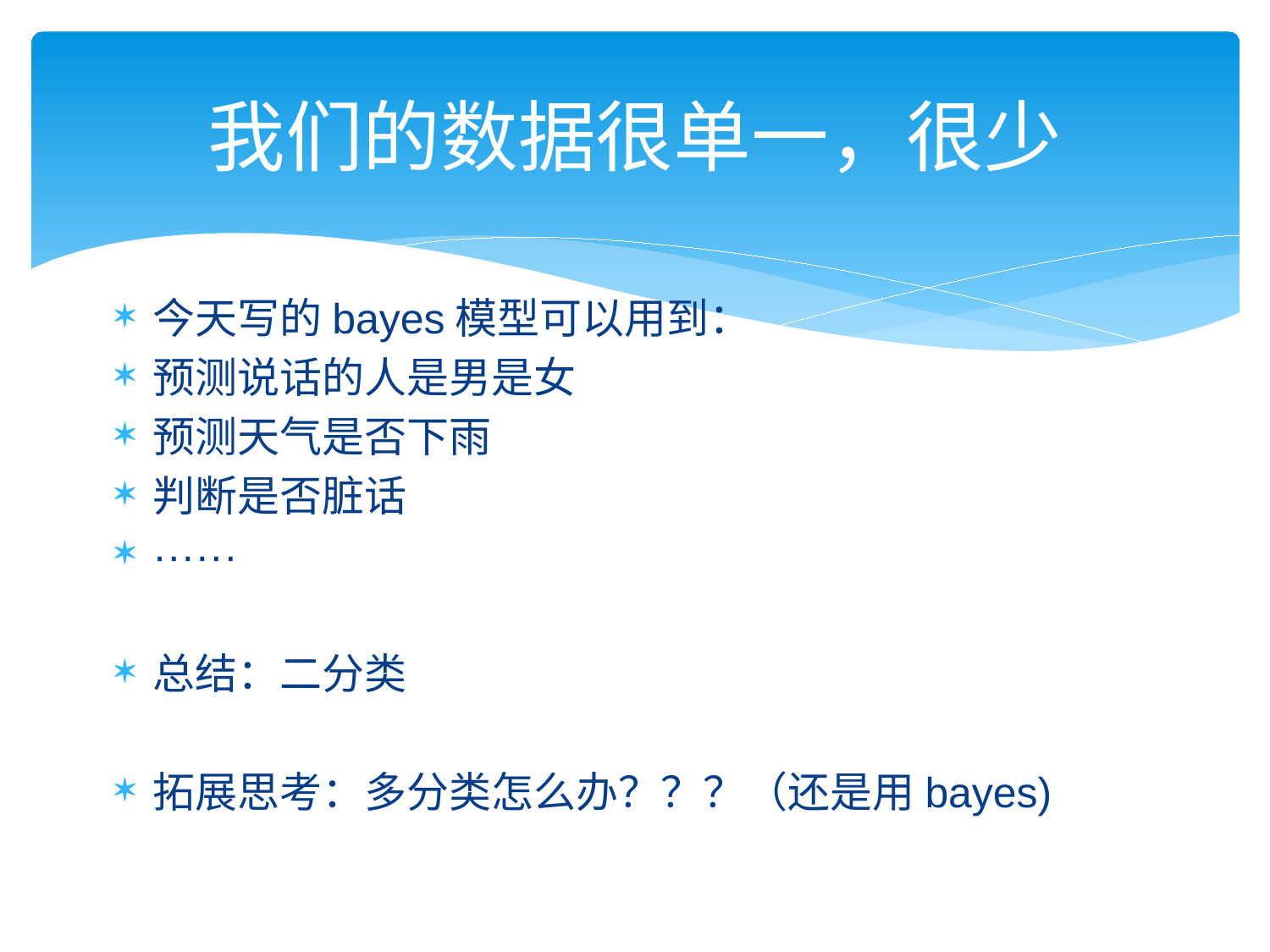

# 我们的数据很单一，很少
今天写的bayes模型可以用到：
预测说话的人是男是女
预测天气是否下雨
判断是否脏话
······

总结：二分类

拓展思考：多分类怎么办？？？（还是用bayes)